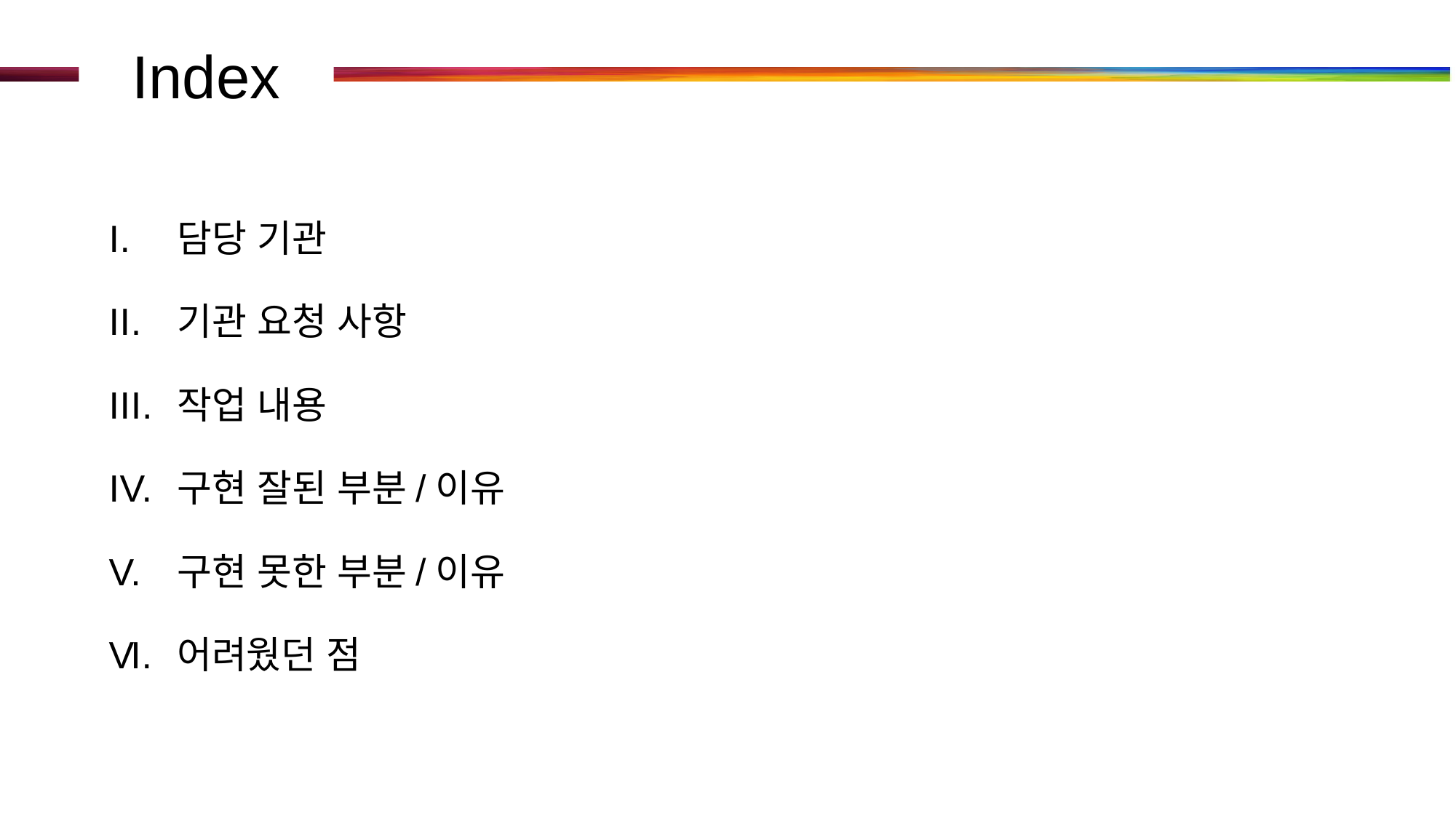

# Index
담당 기관
기관 요청 사항
작업 내용
구현 잘된 부분/이유
구현 못한 부분/이유
어려웠던 점